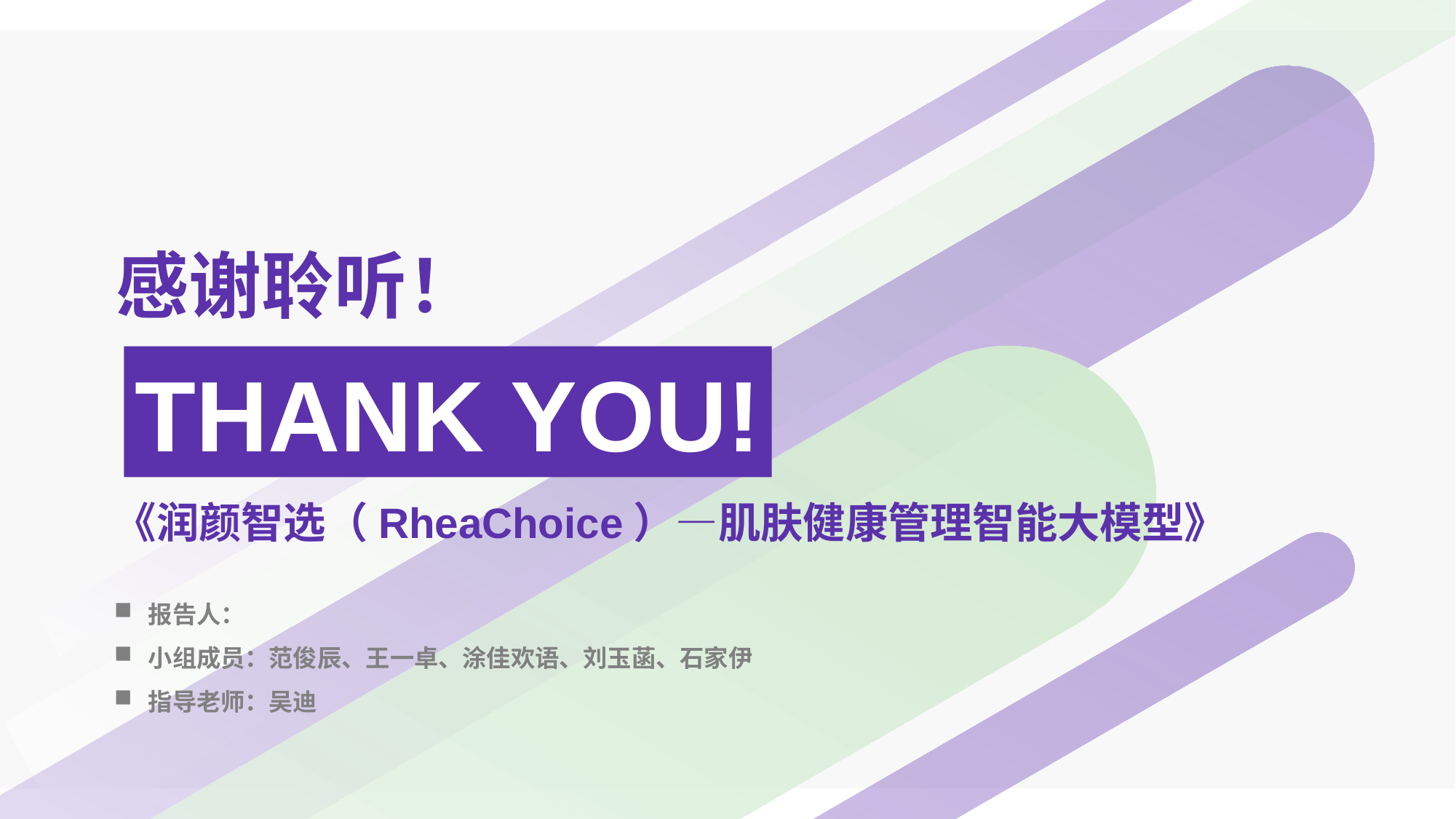

感谢聆听！
THANK YOU!
《润颜智选（RheaChoice）—肌肤健康管理智能大模型》
报告人：
小组成员：范俊辰、王一卓、涂佳欢语、刘玉菡、石家伊
指导老师：吴迪